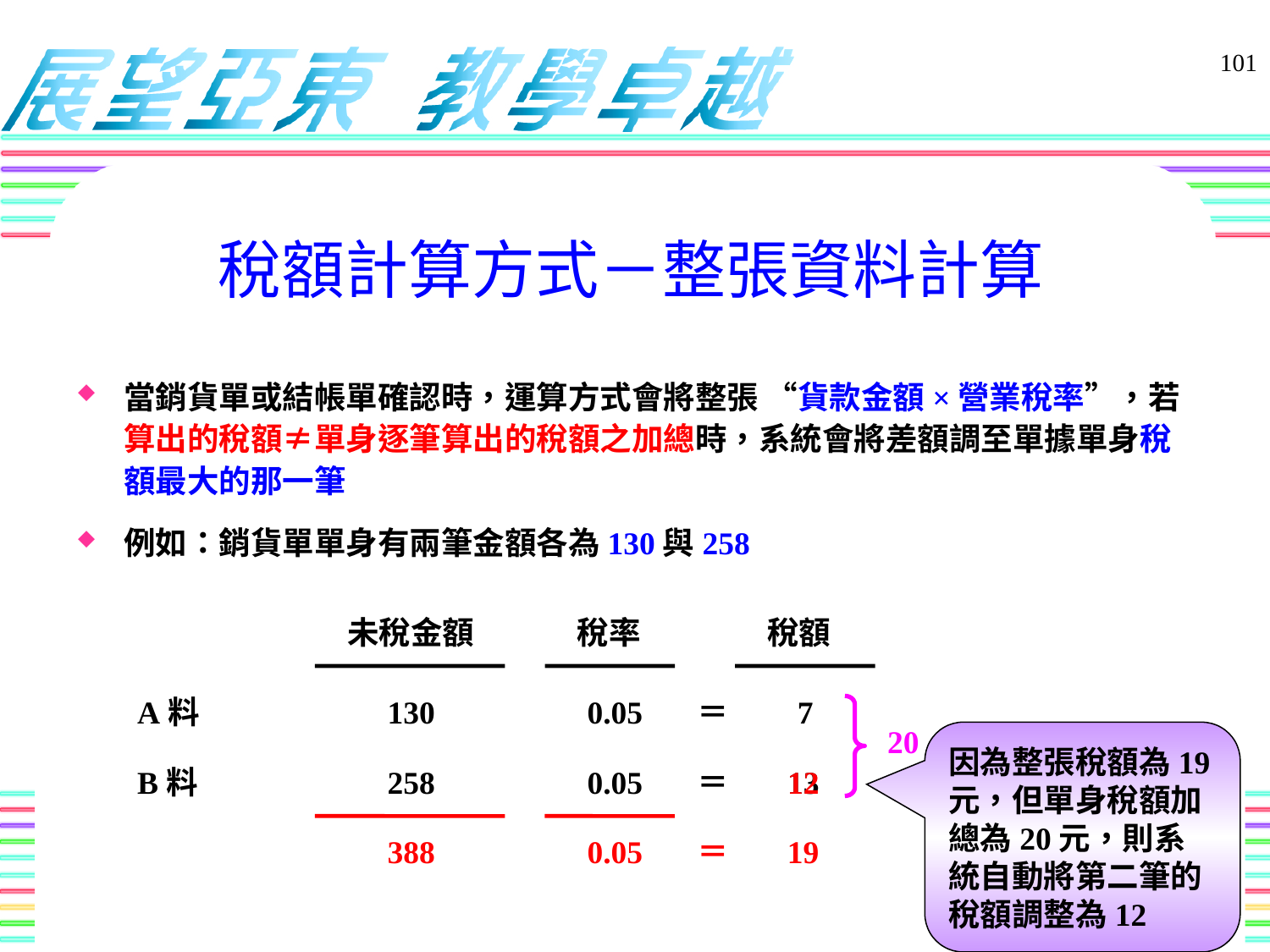

101
# 稅額計算方式－整張資料計算

當銷貨單或結帳單確認時，運算方式會將整張 “貨款金額×營業稅率”，若算出的稅額≠單身逐筆算出的稅額之加總時，系統會將差額調至單據單身稅額最大的那一筆
例如：銷貨單單身有兩筆金額各為130與258

未稅金額
稅率
稅額

A料
130
0.05
＝
7

20
因為整張稅額為19元，但單身稅額加總為20元，則系統自動將第二筆的稅額調整為12
12
B料
258
0.05
＝
13

388
0.05
＝
19